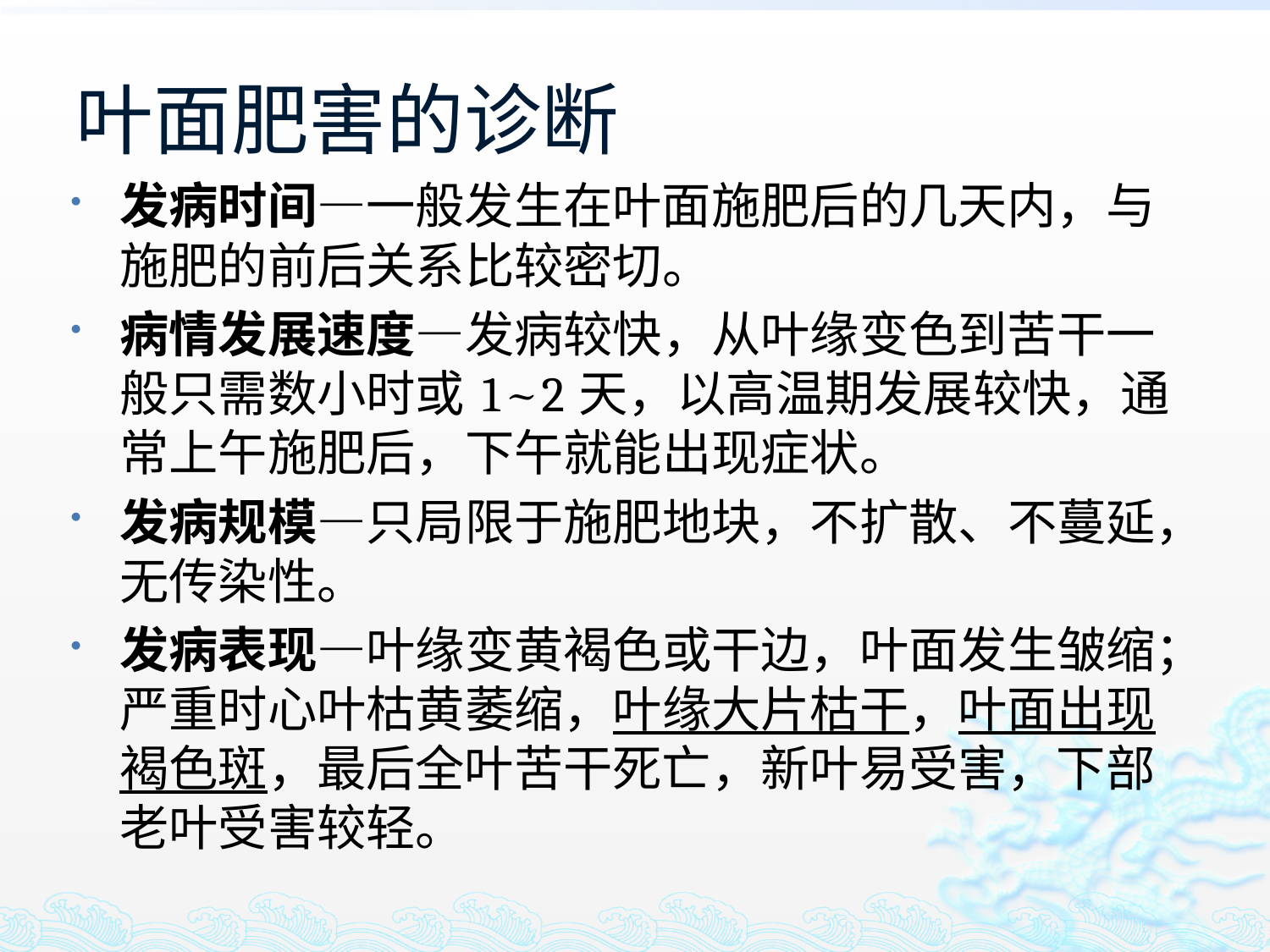

# 叶面肥害的诊断
发病时间—一般发生在叶面施肥后的几天内，与施肥的前后关系比较密切。
病情发展速度—发病较快，从叶缘变色到苦干一般只需数小时或1~2天，以高温期发展较快，通常上午施肥后，下午就能出现症状。
发病规模—只局限于施肥地块，不扩散、不蔓延，无传染性。
发病表现—叶缘变黄褐色或干边，叶面发生皱缩；严重时心叶枯黄萎缩，叶缘大片枯干，叶面出现褐色斑，最后全叶苦干死亡，新叶易受害，下部老叶受害较轻。